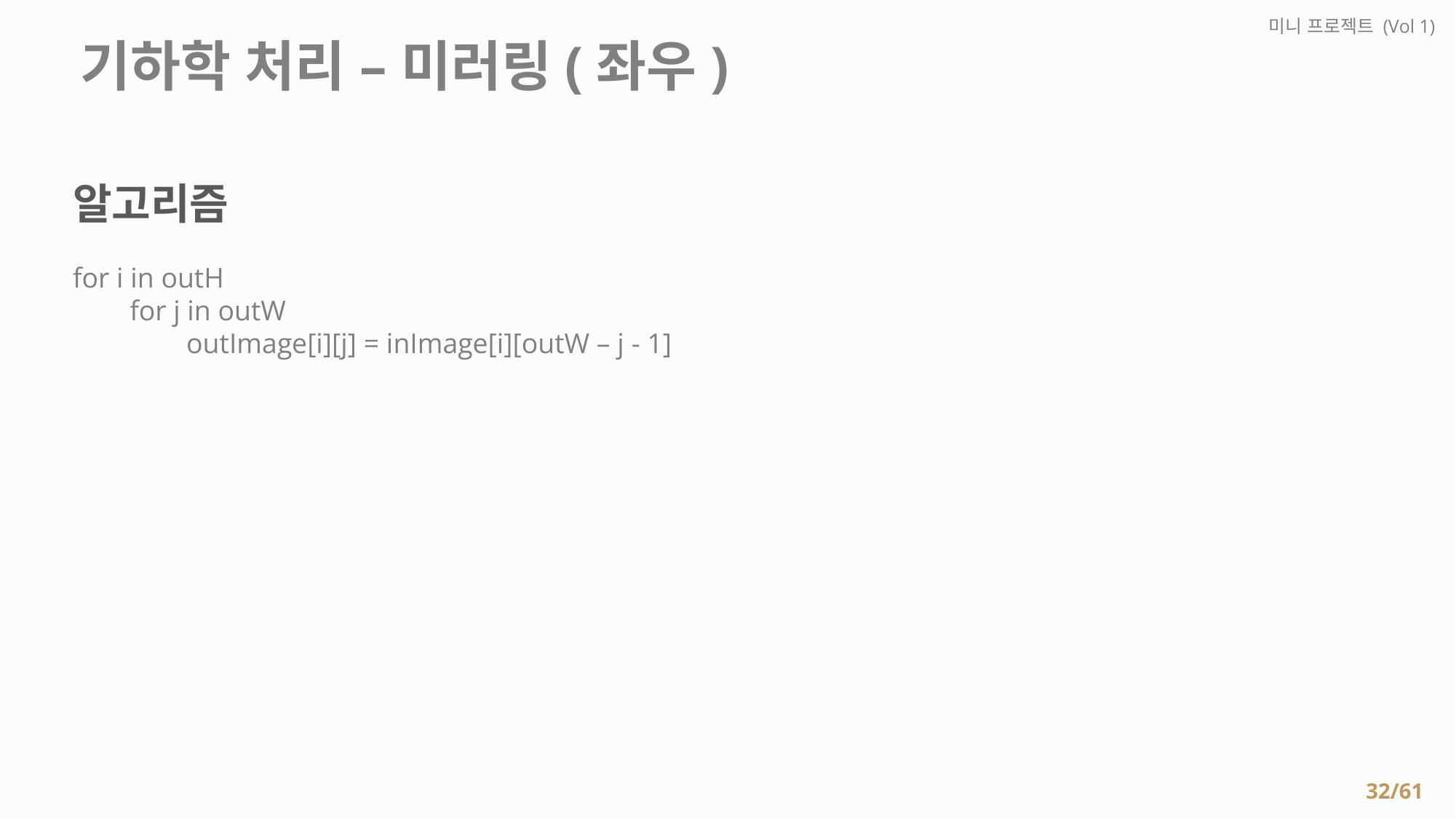

미니 프로젝트 (Vol 1)
    기하학 처리 – 미러링(좌우)
알고리즘

for i in outH
        for j in outW
                outImage[i][j] = inImage[i][outW – j - 1]
32/61